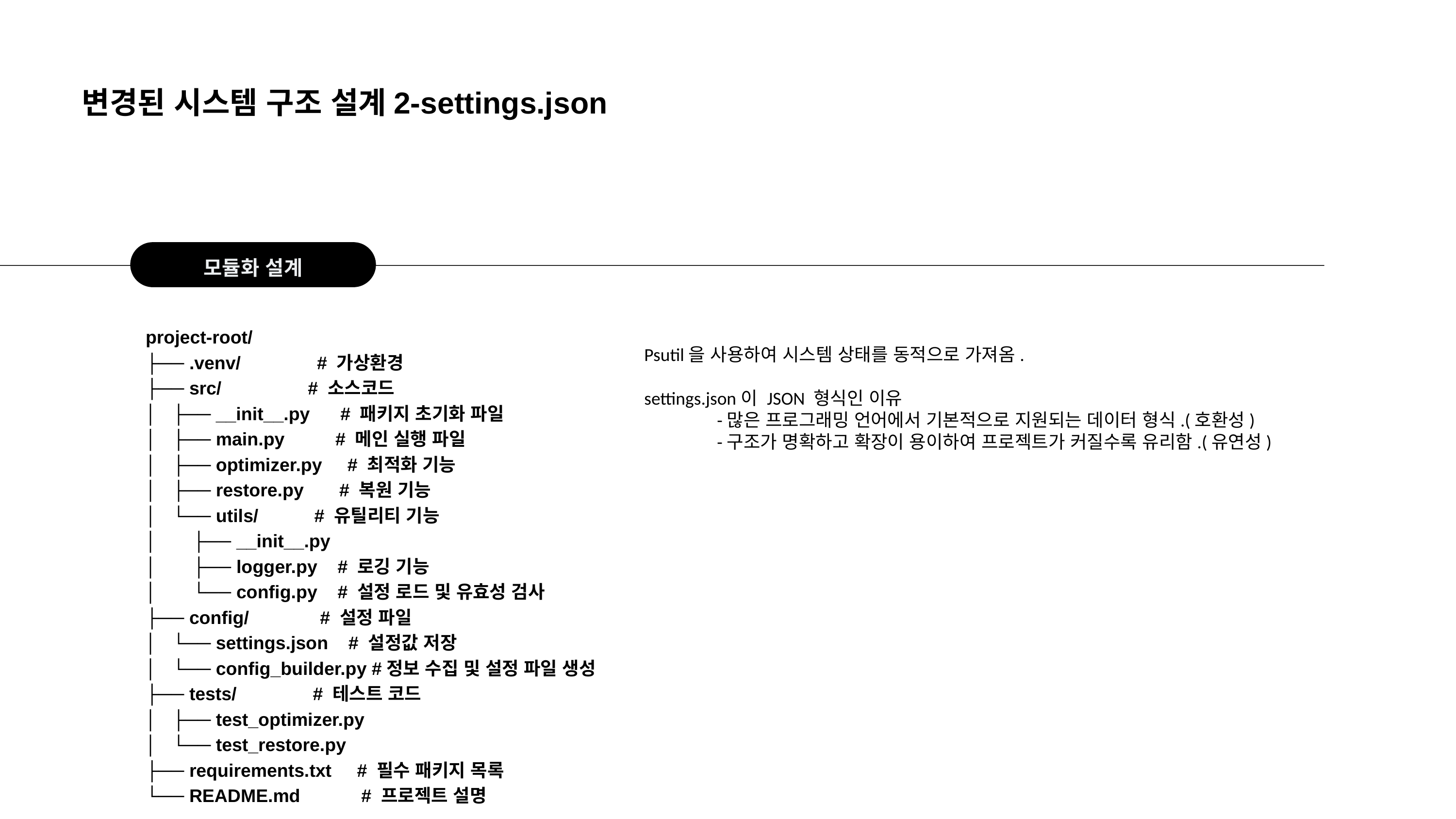

변경된 시스템 구조 설계2-settings.json

모듈화 설계

project-root/
├── .venv/               # 가상환경
├── src/                 # 소스코드
│   ├── __init__.py      # 패키지 초기화 파일
│   ├── main.py          # 메인 실행 파일
│   ├── optimizer.py     # 최적화 기능
│   ├── restore.py       # 복원 기능
│   └── utils/           # 유틸리티 기능
│       ├── __init__.py
│       ├── logger.py    # 로깅 기능
│       └── config.py    # 설정 로드 및 유효성 검사
├── config/              # 설정 파일
│   └── settings.json    # 설정값 저장
│   └── config_builder.py #정보 수집 및 설정 파일 생성
├── tests/               # 테스트 코드
│   ├── test_optimizer.py
│   └── test_restore.py
├── requirements.txt     # 필수 패키지 목록
└── README.md            # 프로젝트 설명
Psutil을 사용하여 시스템 상태를 동적으로 가져옴.

settings.json이 JSON 형식인 이유
	-많은 프로그래밍 언어에서 기본적으로 지원되는 데이터 형식.(호환성)
	-구조가 명확하고 확장이 용이하여 프로젝트가 커질수록 유리함.(유연성)